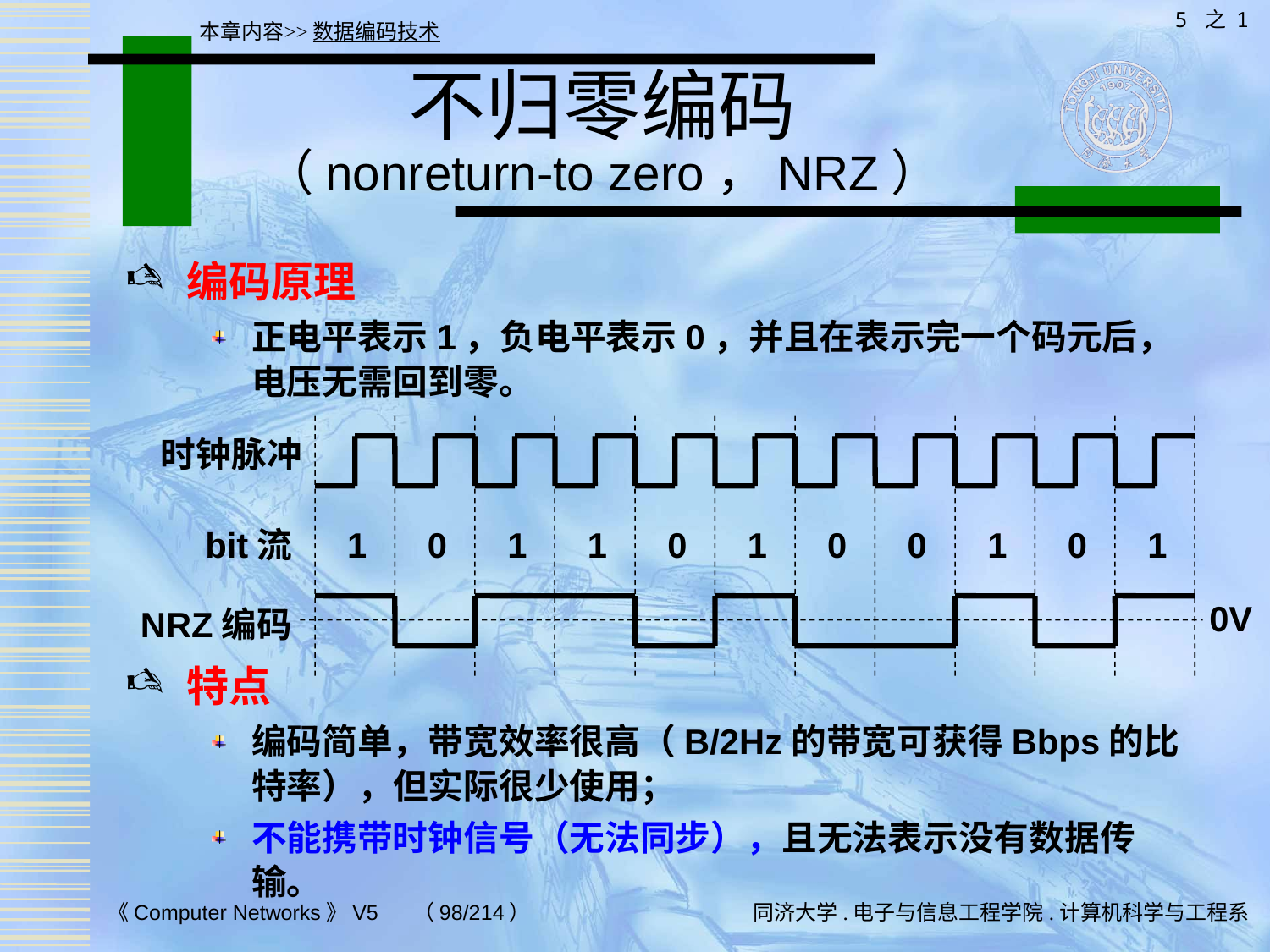

5 之 1
本章内容>>数据编码技术
# 不归零编码 （nonreturn-to zero，NRZ）
编码原理
正电平表示1，负电平表示0，并且在表示完一个码元后，电压无需回到零。

特点
编码简单，带宽效率很高（B/2Hz的带宽可获得Bbps的比特率），但实际很少使用；
不能携带时钟信号（无法同步），且无法表示没有数据传输。

时钟脉冲

bit流
1
0
1
1
0
1
0
0
1
0
1
0V
NRZ编码